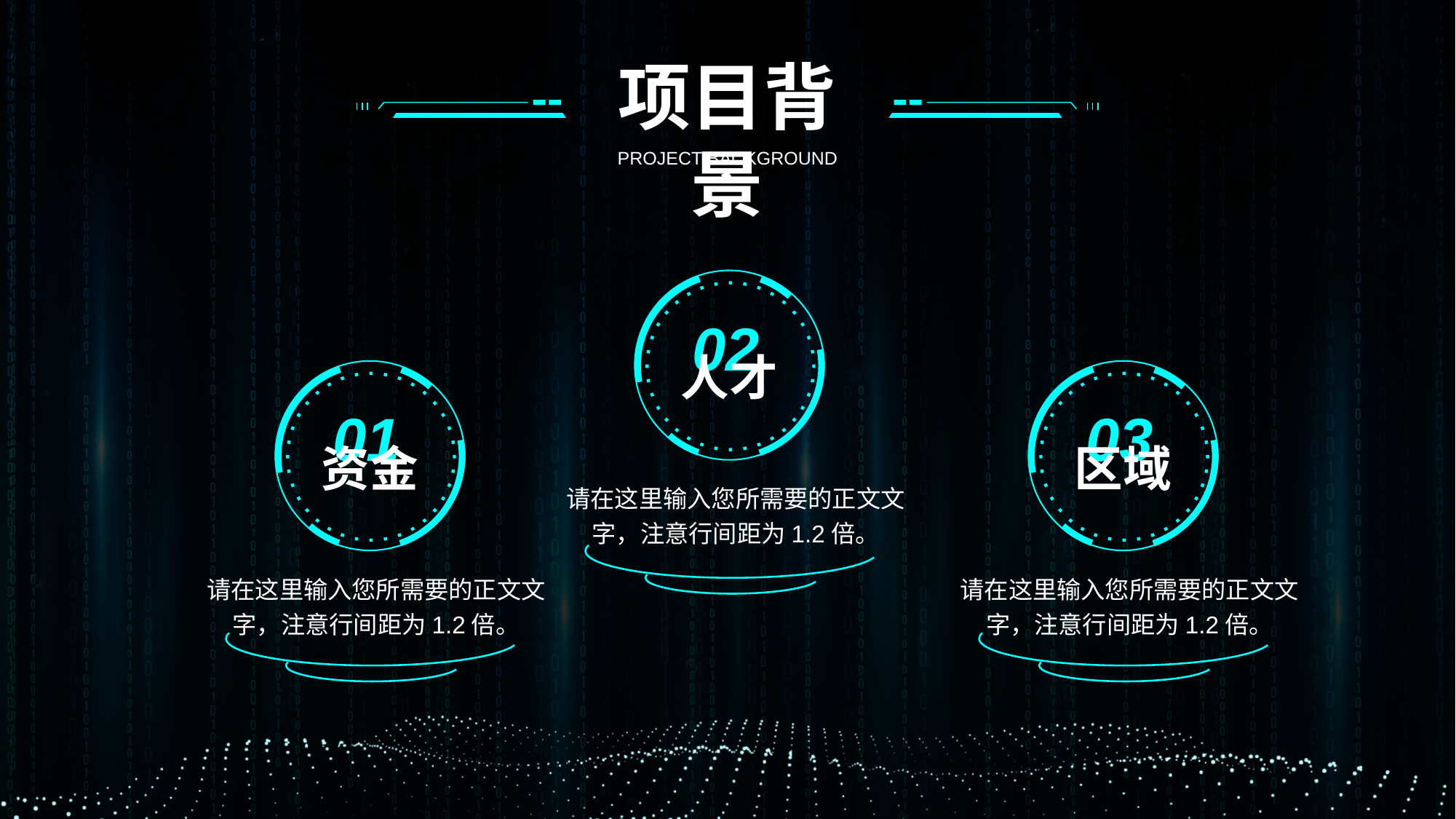

项目背景

PROJECT BACKGROUND

02
人才

01
03
资金
区域
请在这里输入您所需要的正文文字，注意行间距为1.2倍。

请在这里输入您所需要的正文文字，注意行间距为1.2倍。
请在这里输入您所需要的正文文字，注意行间距为1.2倍。